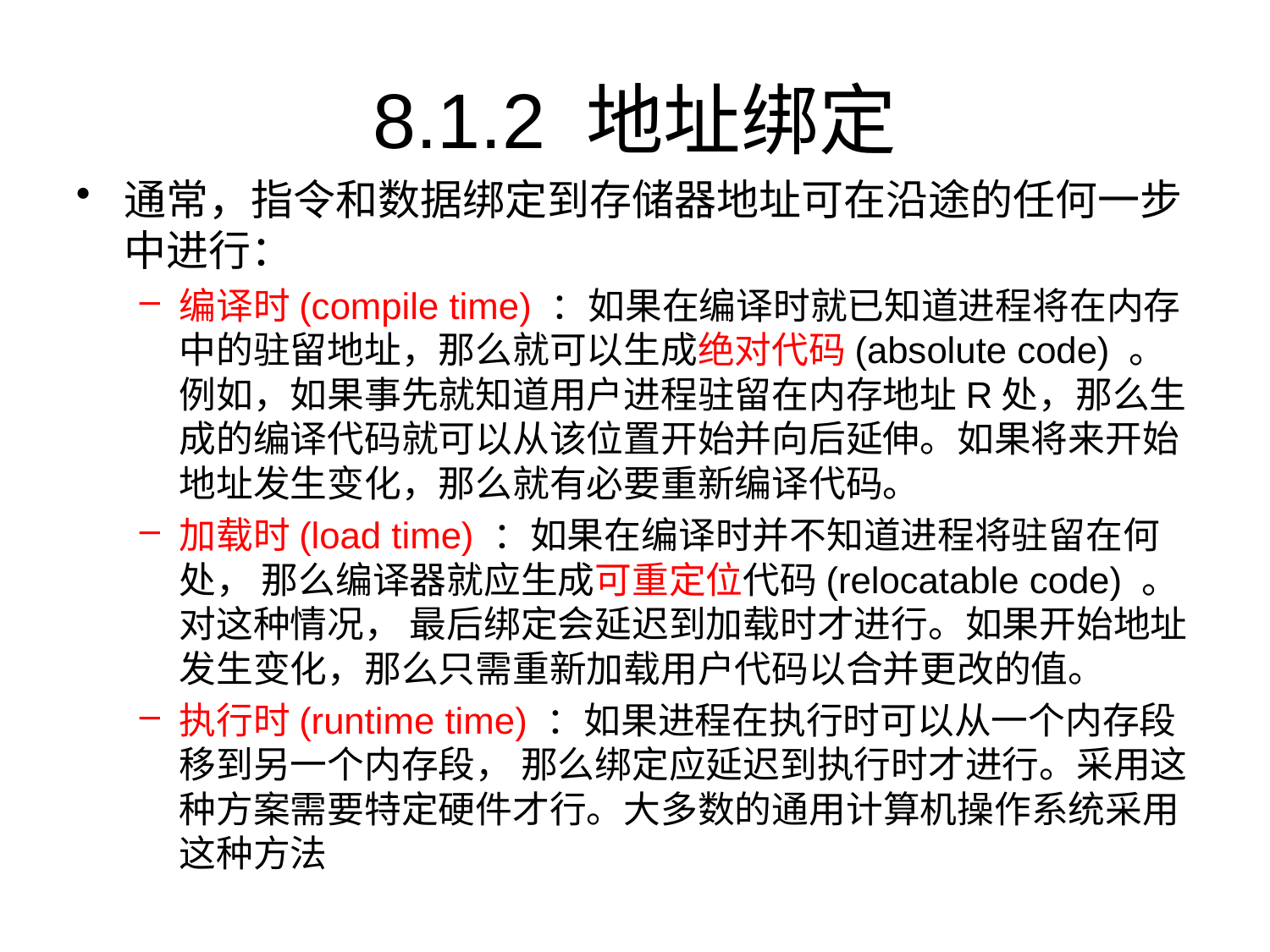

# 8.1.2 地址绑定
通常，指令和数据绑定到存储器地址可在沿途的任何一步中进行：
编译时(compile time) ：如果在编译时就已知道进程将在内存中的驻留地址，那么就可以生成绝对代码(absolute code) 。例如，如果事先就知道用户进程驻留在内存地址R处，那么生成的编译代码就可以从该位置开始并向后延伸。如果将来开始地址发生变化，那么就有必要重新编译代码。
加载时(load time) ：如果在编译时并不知道进程将驻留在何处， 那么编译器就应生成可重定位代码(relocatable code) 。对这种情况， 最后绑定会延迟到加载时才进行。如果开始地址发生变化，那么只需重新加载用户代码以合并更改的值。
执行时(runtime time) ：如果进程在执行时可以从一个内存段移到另一个内存段， 那么绑定应延迟到执行时才进行。采用这种方案需要特定硬件才行。大多数的通用计算机操作系统采用这种方法